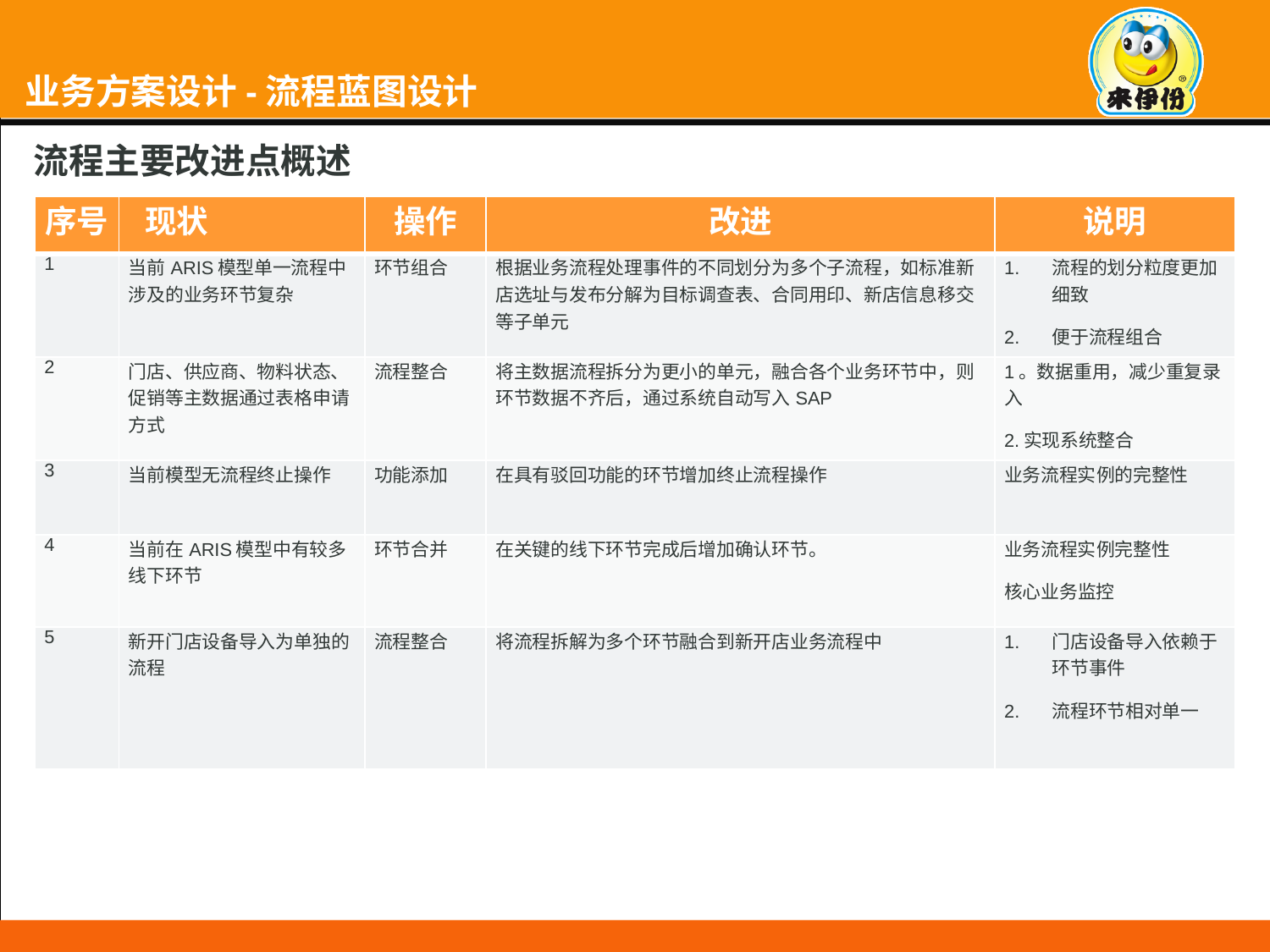

# 业务方案设计-流程蓝图设计
流程主要改进点概述
| 序号 | 现状 | 操作 | 改进 | 说明 |
| --- | --- | --- | --- | --- |
| 1 | 当前ARIS模型单一流程中涉及的业务环节复杂 | 环节组合 | 根据业务流程处理事件的不同划分为多个子流程，如标准新店选址与发布分解为目标调查表、合同用印、新店信息移交等子单元 | 流程的划分粒度更加细致 便于流程组合 |
| 2 | 门店、供应商、物料状态、促销等主数据通过表格申请方式 | 流程整合 | 将主数据流程拆分为更小的单元，融合各个业务环节中，则环节数据不齐后，通过系统自动写入SAP | 1。数据重用，减少重复录入 2.实现系统整合 |
| 3 | 当前模型无流程终止操作 | 功能添加 | 在具有驳回功能的环节增加终止流程操作 | 业务流程实例的完整性 |
| 4 | 当前在ARIS模型中有较多线下环节 | 环节合并 | 在关键的线下环节完成后增加确认环节。 | 业务流程实例完整性 核心业务监控 |
| 5 | 新开门店设备导入为单独的流程 | 流程整合 | 将流程拆解为多个环节融合到新开店业务流程中 | 门店设备导入依赖于环节事件 流程环节相对单一 |